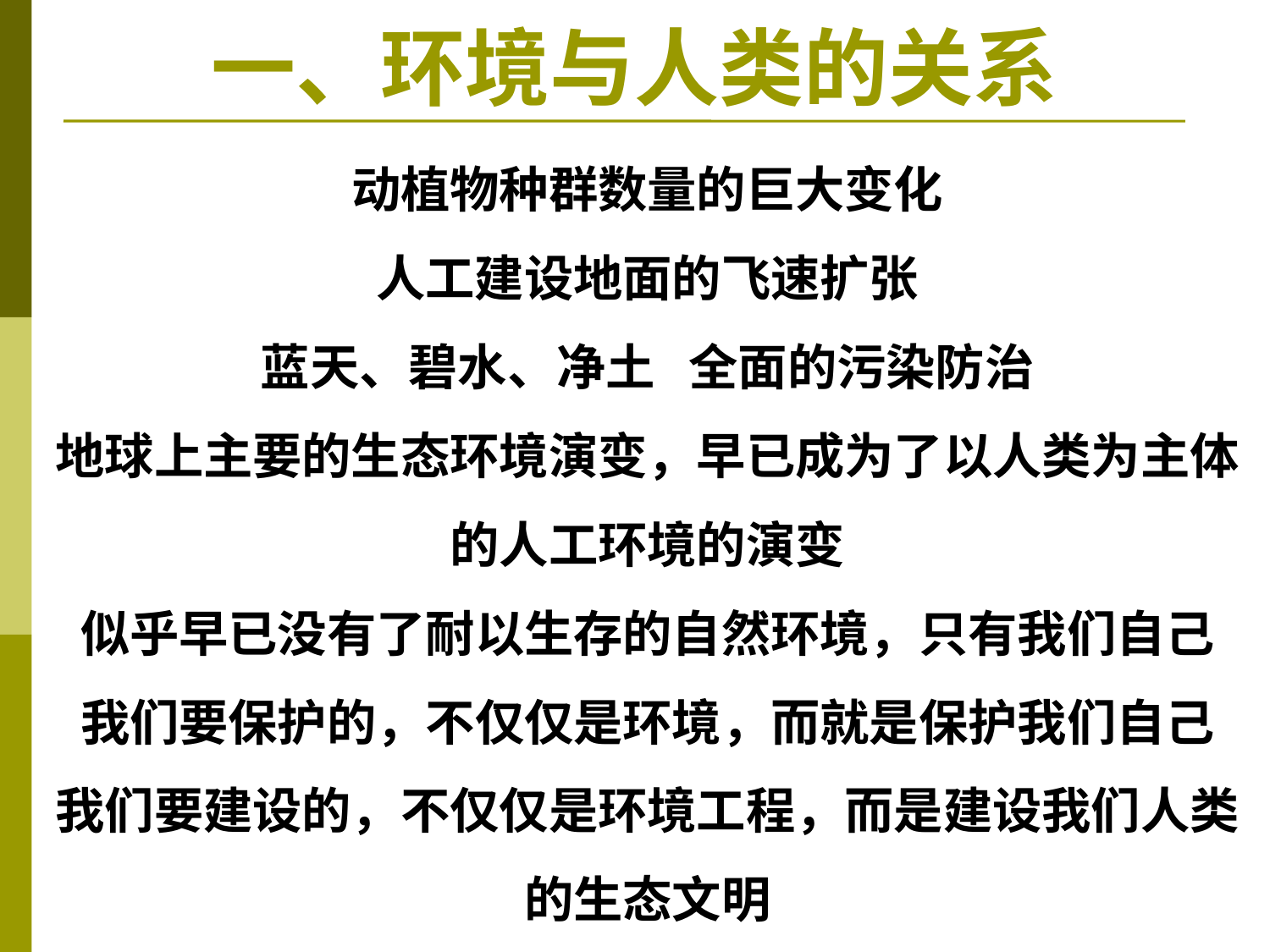

# 一、环境与人类的关系
动植物种群数量的巨大变化
人工建设地面的飞速扩张
蓝天、碧水、净土   全面的污染防治
地球上主要的生态环境演变，早已成为了以人类为主体的人工环境的演变
似乎早已没有了耐以生存的自然环境，只有我们自己
我们要保护的，不仅仅是环境，而就是保护我们自己
我们要建设的，不仅仅是环境工程，而是建设我们人类的生态文明